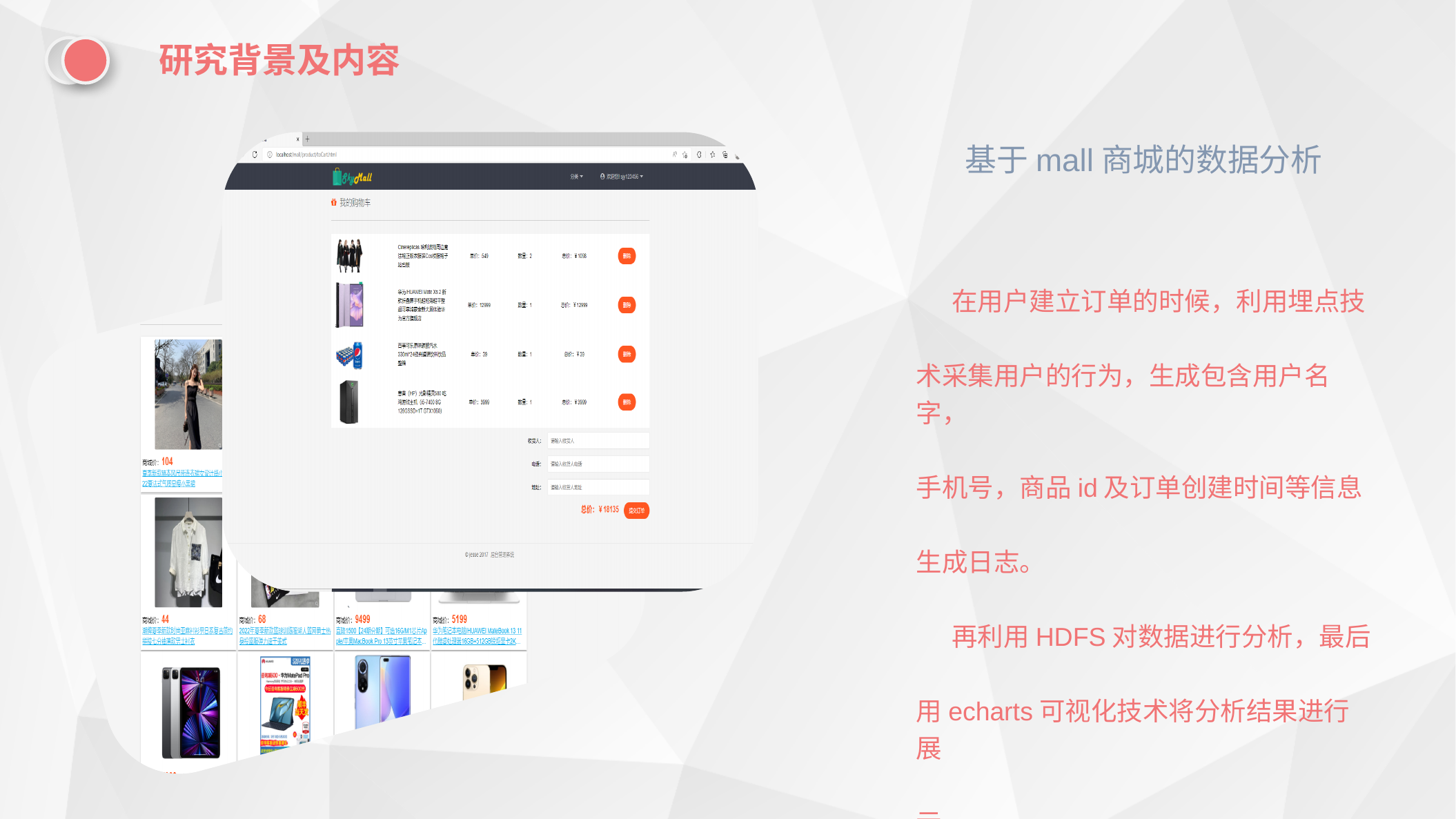

研究背景及内容

基于mall商城的数据分析

     在用户建立订单的时候，利用埋点技

术采集用户的行为，生成包含用户名字，

手机号，商品id及订单创建时间等信息

生成日志。

     再利用HDFS对数据进行分析，最后

用echarts可视化技术将分析结果进行展

示。